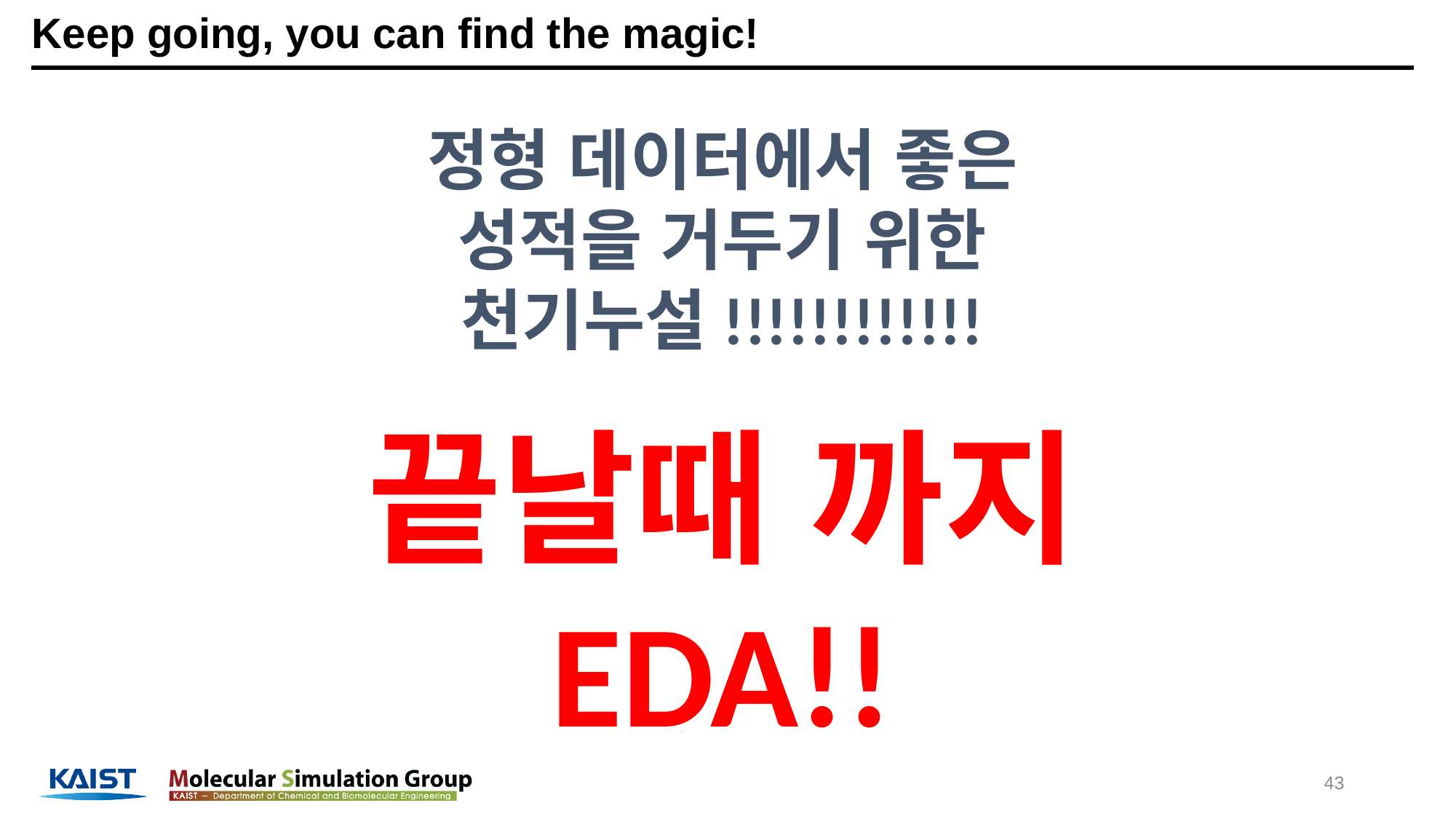

# Keep going, you can find the magic!

정형 데이터에서 좋은 성적을 거두기 위한 천기누설!!!!!!!!!!!!
끝날때 까지 EDA!!
43